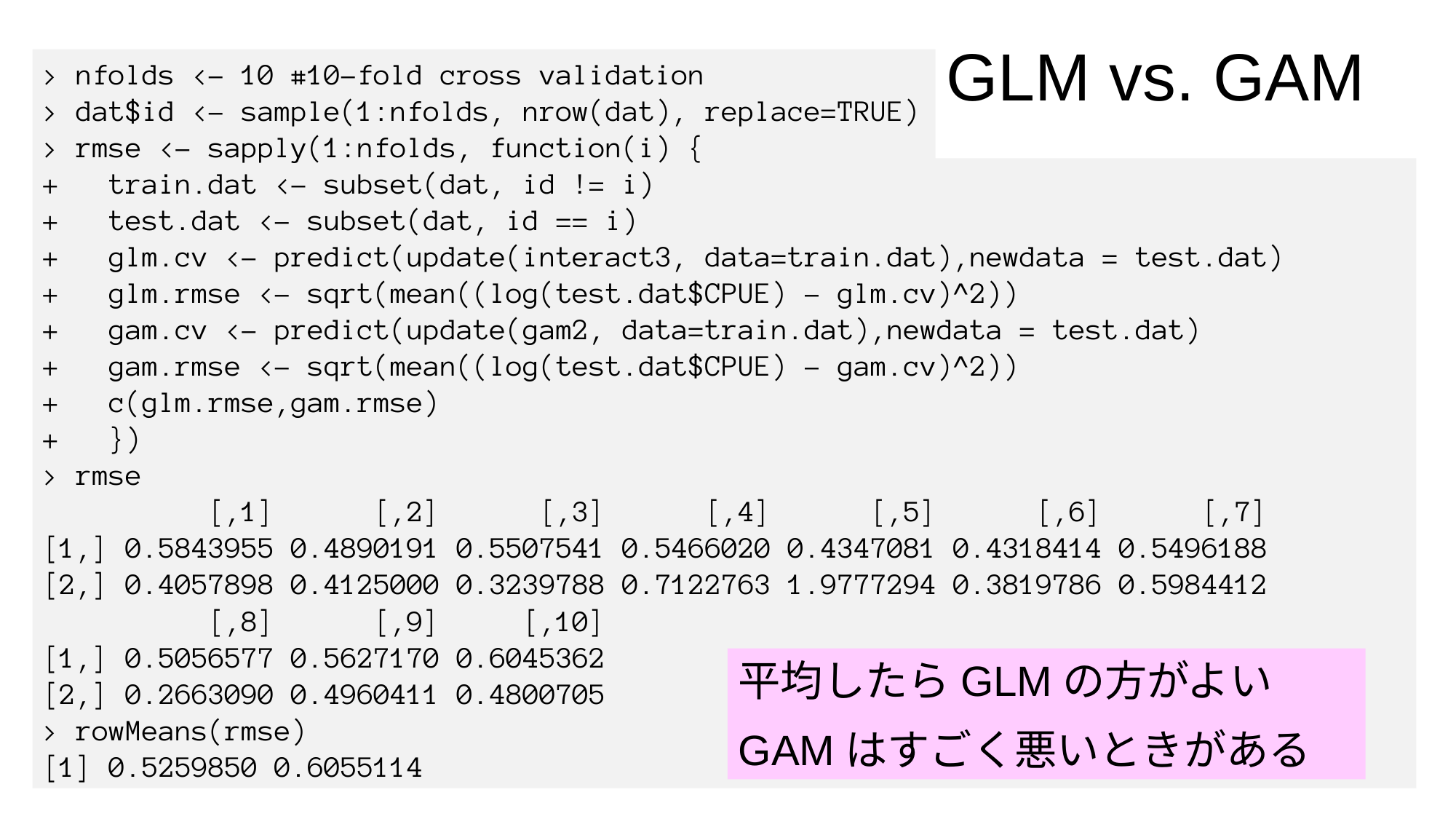

GLM vs. GAM
> nfolds <- 10 #10-fold cross validation
> dat$id <- sample(1:nfolds, nrow(dat), replace=TRUE)
> rmse <- sapply(1:nfolds, function(i) {
+   train.dat <- subset(dat, id != i)
+   test.dat <- subset(dat, id == i)
+   glm.cv <- predict(update(interact3, data=train.dat),newdata = test.dat)
+   glm.rmse <- sqrt(mean((log(test.dat$CPUE) - glm.cv)^2))
+   gam.cv <- predict(update(gam2, data=train.dat),newdata = test.dat)
+   gam.rmse <- sqrt(mean((log(test.dat$CPUE) - gam.cv)^2))
+   c(glm.rmse,gam.rmse)
+   })
> rmse
          [,1]      [,2]      [,3]      [,4]      [,5]      [,6]      [,7]
[1,] 0.5843955 0.4890191 0.5507541 0.5466020 0.4347081 0.4318414 0.5496188
[2,] 0.4057898 0.4125000 0.3239788 0.7122763 1.9777294 0.3819786 0.5984412
          [,8]      [,9]     [,10]
[1,] 0.5056577 0.5627170 0.6045362
[2,] 0.2663090 0.4960411 0.4800705
> rowMeans(rmse)
[1] 0.5259850 0.6055114
平均したらGLMの方がよい
GAMはすごく悪いときがある